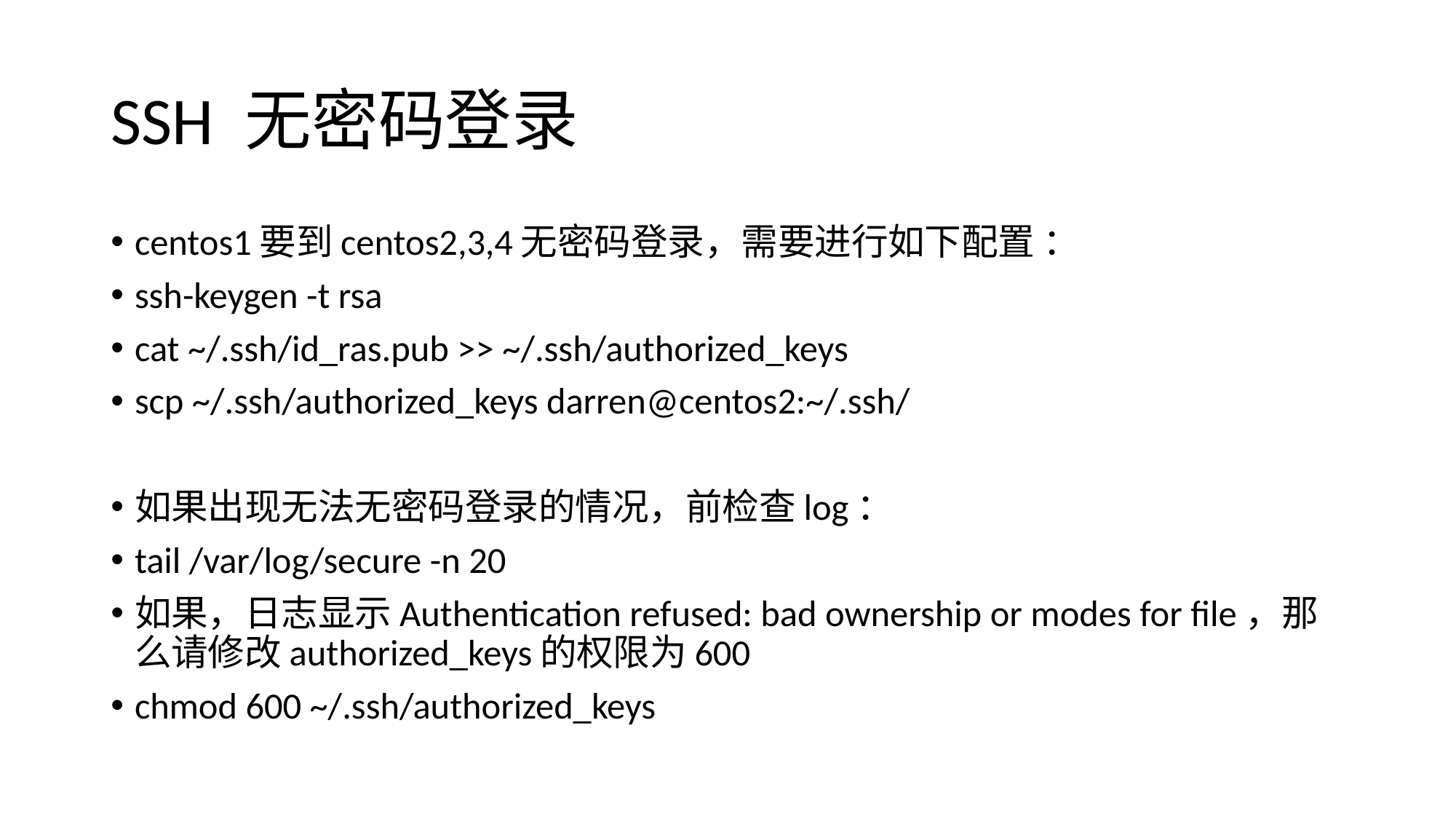

# SSH 无密码登录
centos1要到centos2,3,4无密码登录，需要进行如下配置 ：
ssh-keygen -t rsa
cat ~/.ssh/id_ras.pub >> ~/.ssh/authorized_keys
scp ~/.ssh/authorized_keys darren@centos2:~/.ssh/

如果出现无法无密码登录的情况，前检查log：
tail /var/log/secure -n 20
如果，日志显示Authentication refused: bad ownership or modes for file，那么请修改authorized_keys的权限为600
chmod 600 ~/.ssh/authorized_keys